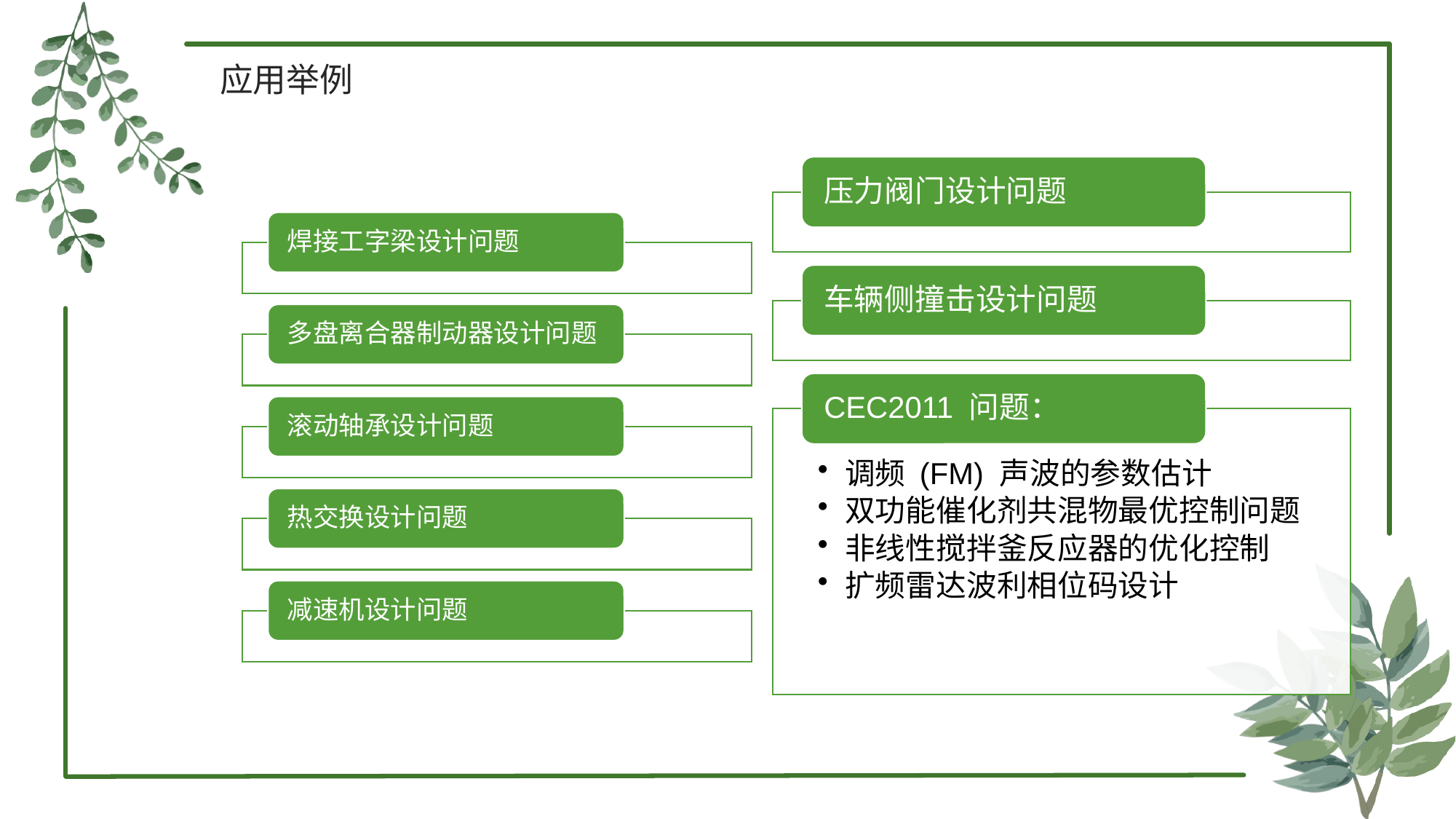

应用举例
压力阀门设计问题
车辆侧撞击设计问题
调频 (FM) 声波的参数估计
双功能催化剂共混物最优控制问题
非线性搅拌釜反应器的优化控制
扩频雷达波利相位码设计
CEC2011 问题：
焊接工字梁设计问题
多盘离合器制动器设计问题
滚动轴承设计问题
热交换设计问题
减速机设计问题